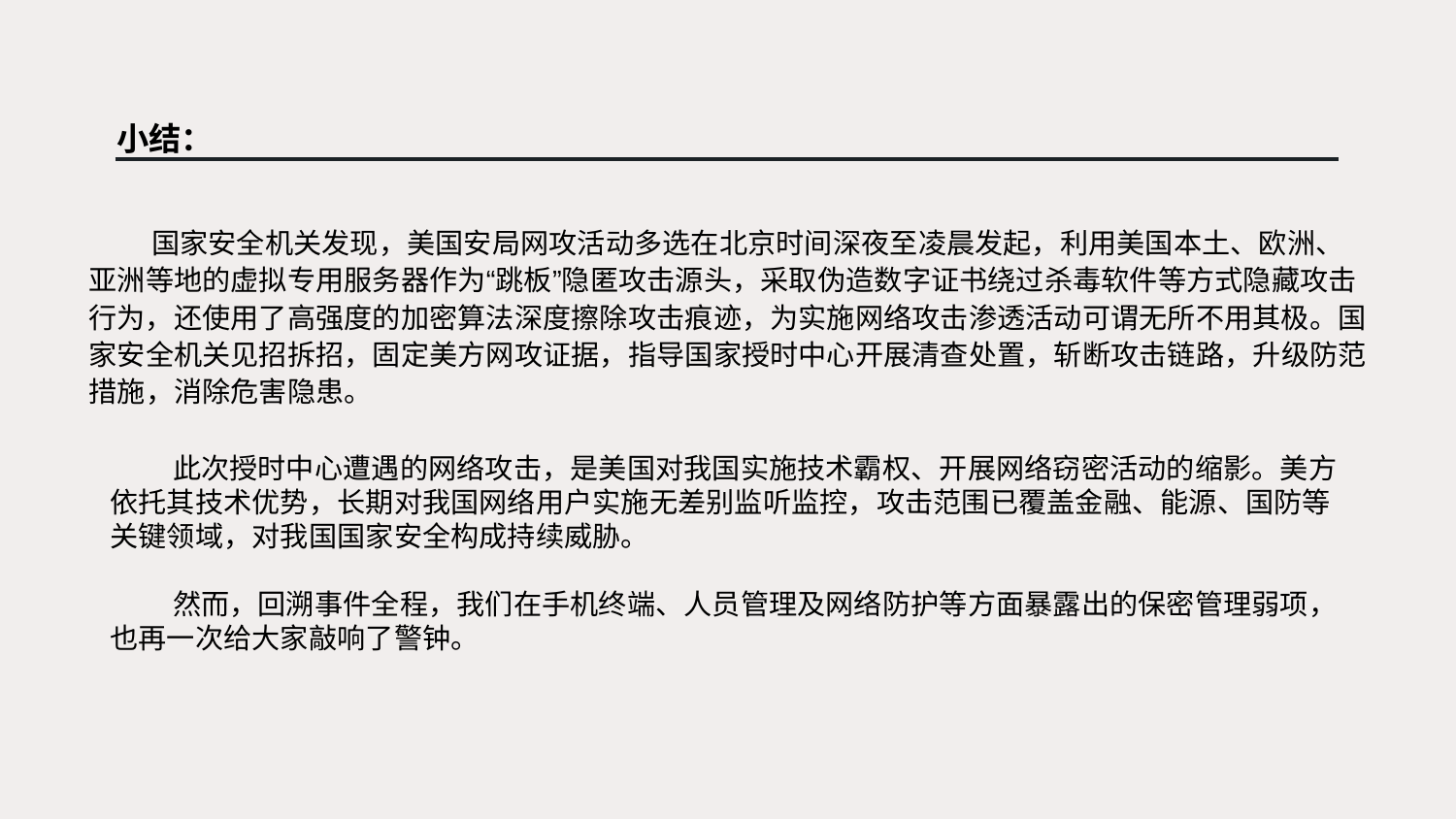

小结：
       国家安全机关发现，美国安局网攻活动多选在北京时间深夜至凌晨发起，利用美国本土、欧洲、亚洲等地的虚拟专用服务器作为“跳板”隐匿攻击源头，采取伪造数字证书绕过杀毒软件等方式隐藏攻击行为，还使用了高强度的加密算法深度擦除攻击痕迹，为实施网络攻击渗透活动可谓无所不用其极。国家安全机关见招拆招，固定美方网攻证据，指导国家授时中心开展清查处置，斩断攻击链路，升级防范措施，消除危害隐患。
       此次授时中心遭遇的网络攻击，是美国对我国实施技术霸权、开展网络窃密活动的缩影。美方依托其技术优势，长期对我国网络用户实施无差别监听监控，攻击范围已覆盖金融、能源、国防等关键领域，对我国国家安全构成持续威胁。

       然而，回溯事件全程，我们在手机终端、人员管理及网络防护等方面暴露出的保密管理弱项，也再一次给大家敲响了警钟。